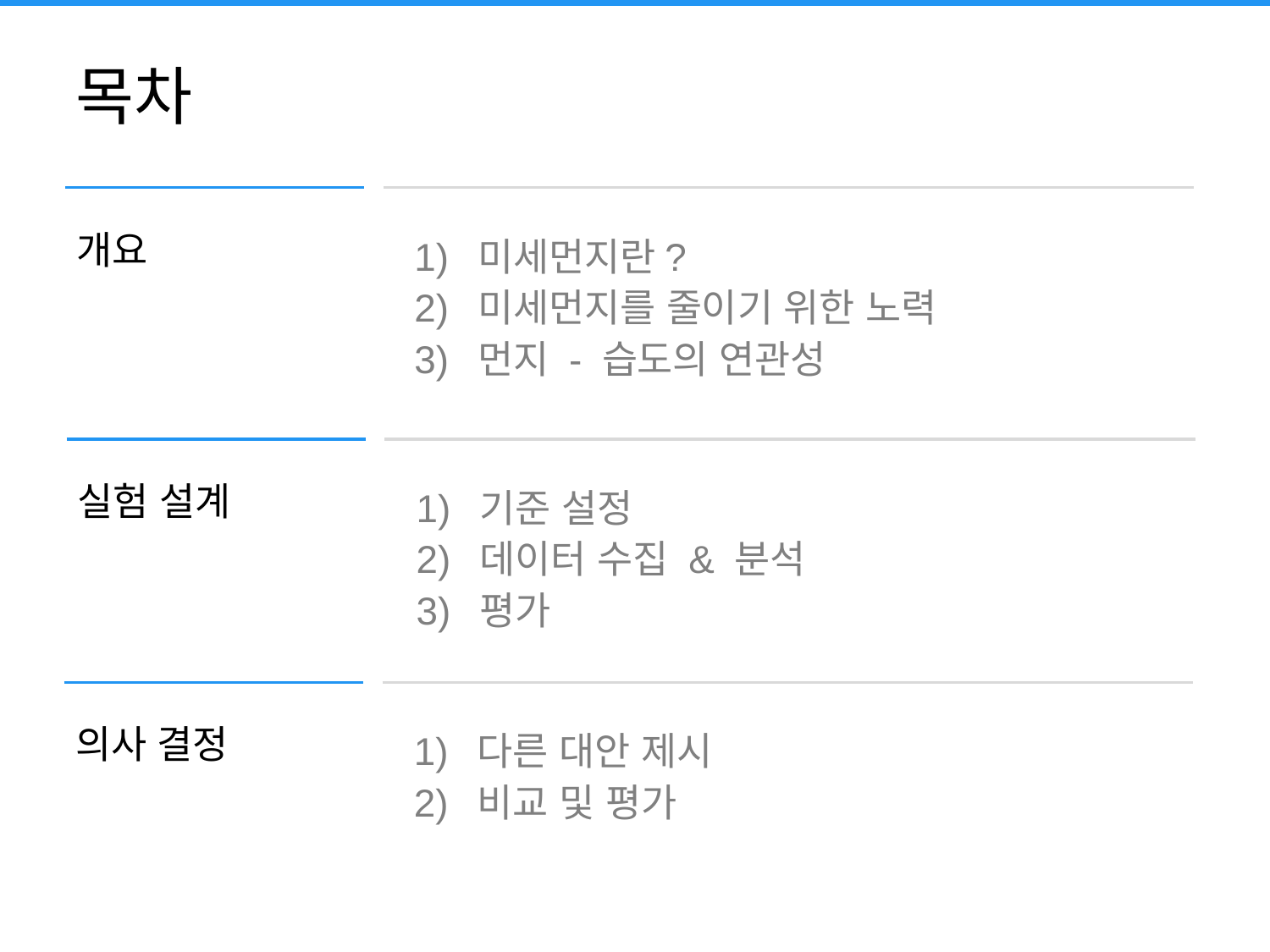

목차
개요
미세먼지란?
미세먼지를 줄이기 위한 노력
먼지 - 습도의 연관성

실험 설계
기준 설정
데이터 수집 & 분석
평가
의사 결정
다른 대안 제시
비교 및 평가